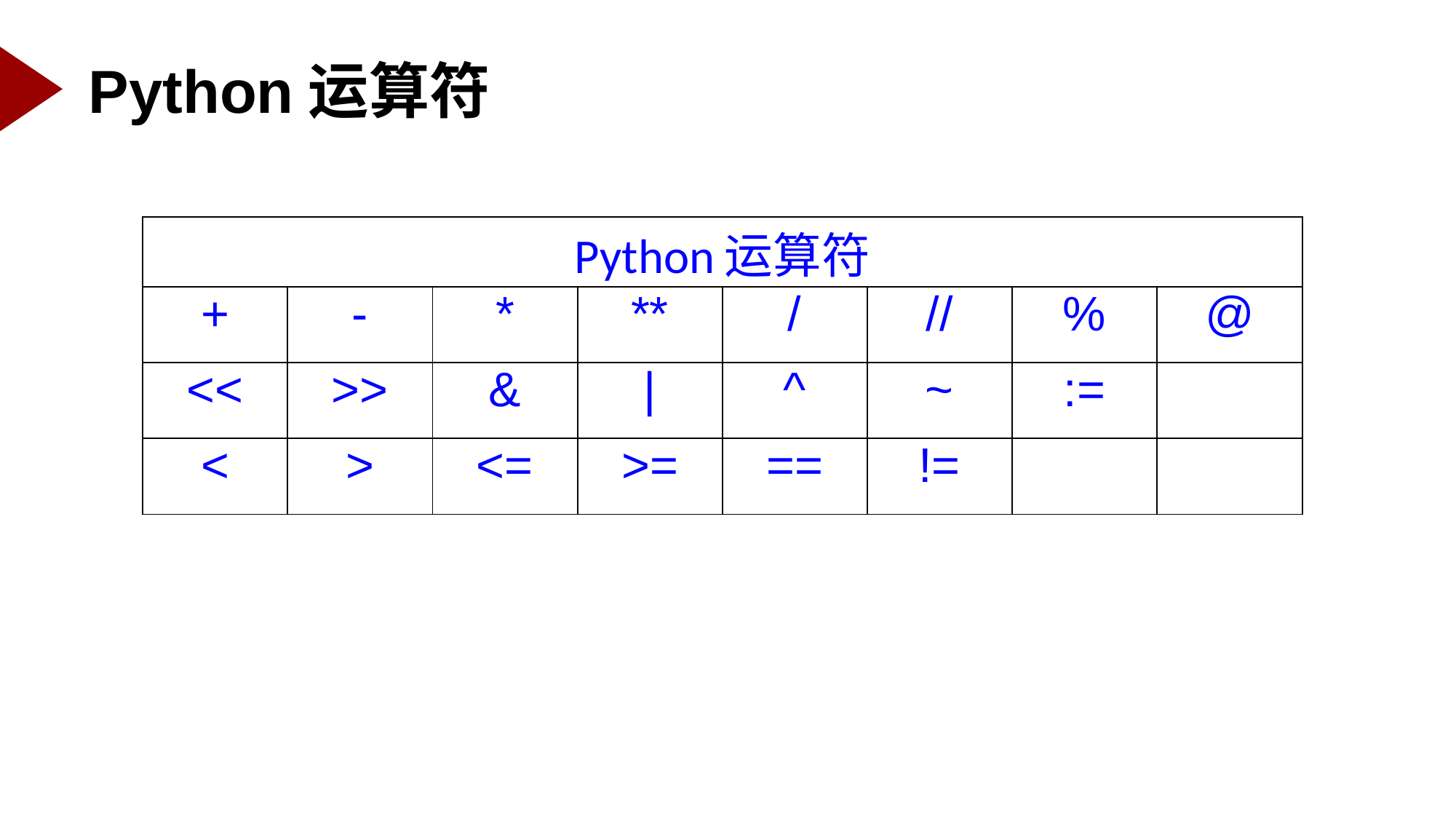

Python运算符

| Python运算符 |  |  |  |  |  |  |  |
| --- | --- | --- | --- | --- | --- | --- | --- |
| + | - | \* | \*\* | / | // | % | @ |
| << | >> | & | | | ^ | ~ | := |  |
| < | > | <= | >= | == | != |  |  |